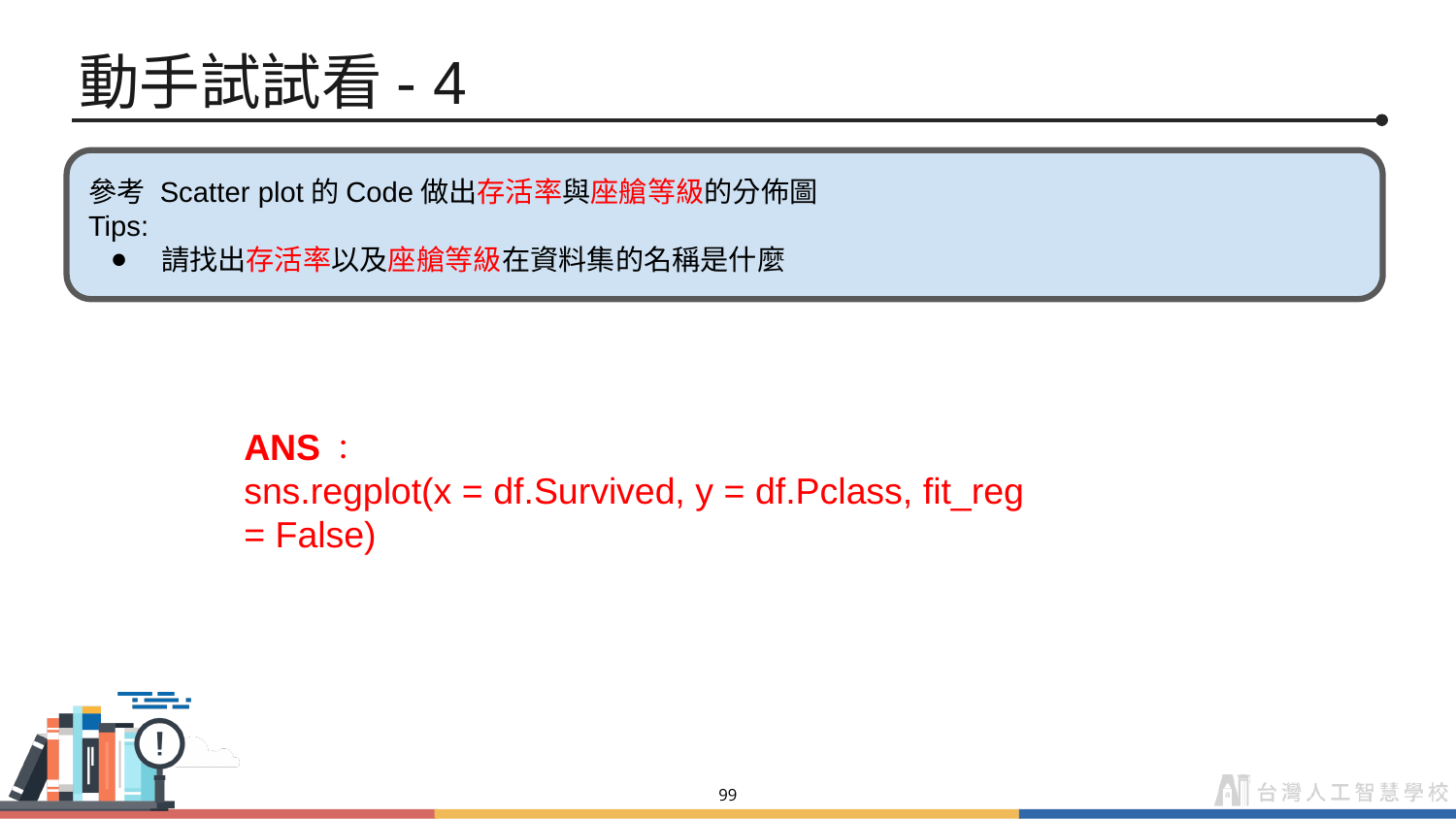

# 動手試試看- 4
參考 Scatter plot的Code做出存活率與座艙等級的分佈圖
Tips:
請找出存活率以及座艙等級在資料集的名稱是什麼
ANS：
sns.regplot(x = df.Survived, y = df.Pclass, fit_reg = False)

99